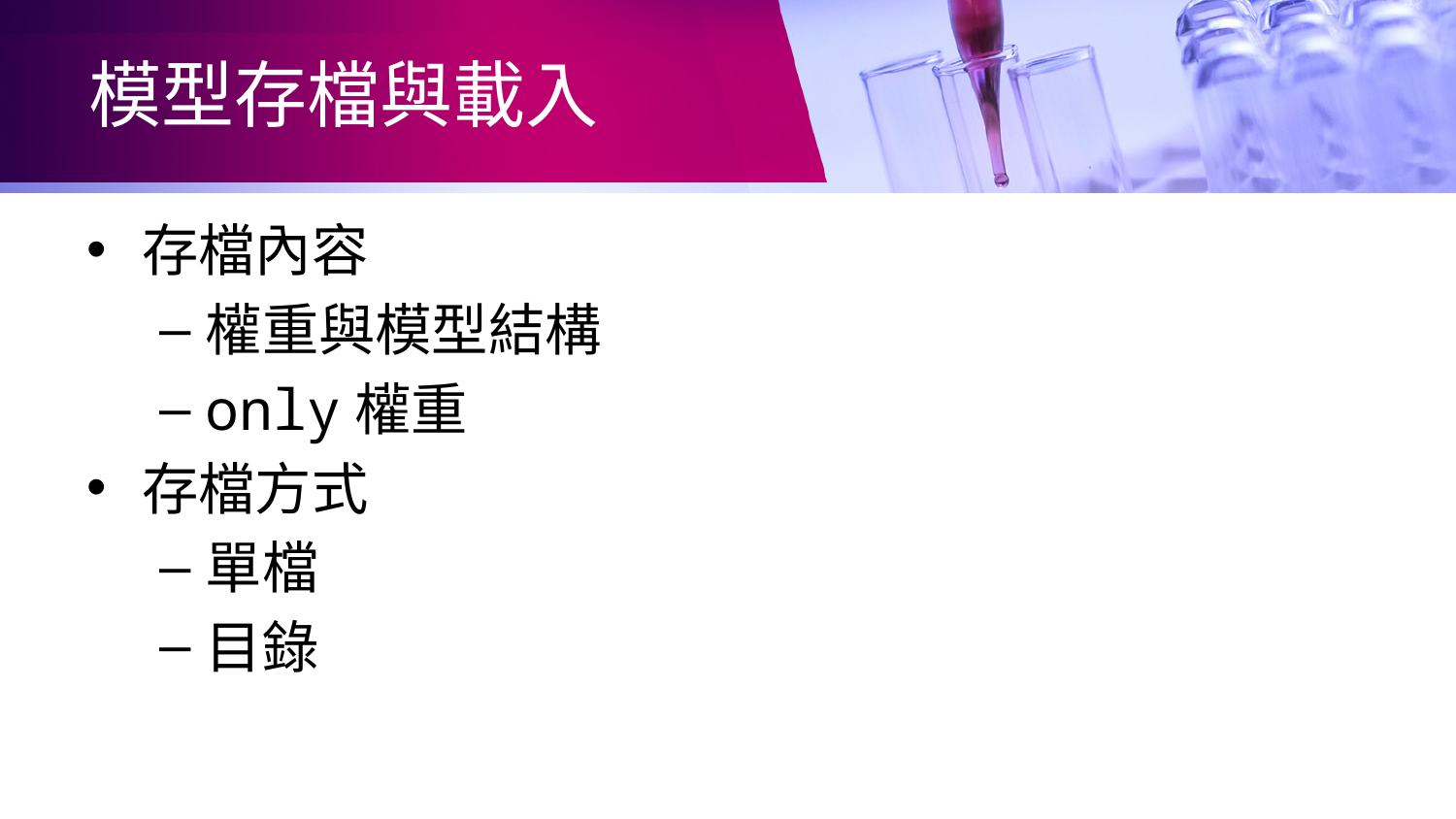

# 模型存檔與載入
存檔內容
權重與模型結構
only權重
存檔方式
單檔
目錄